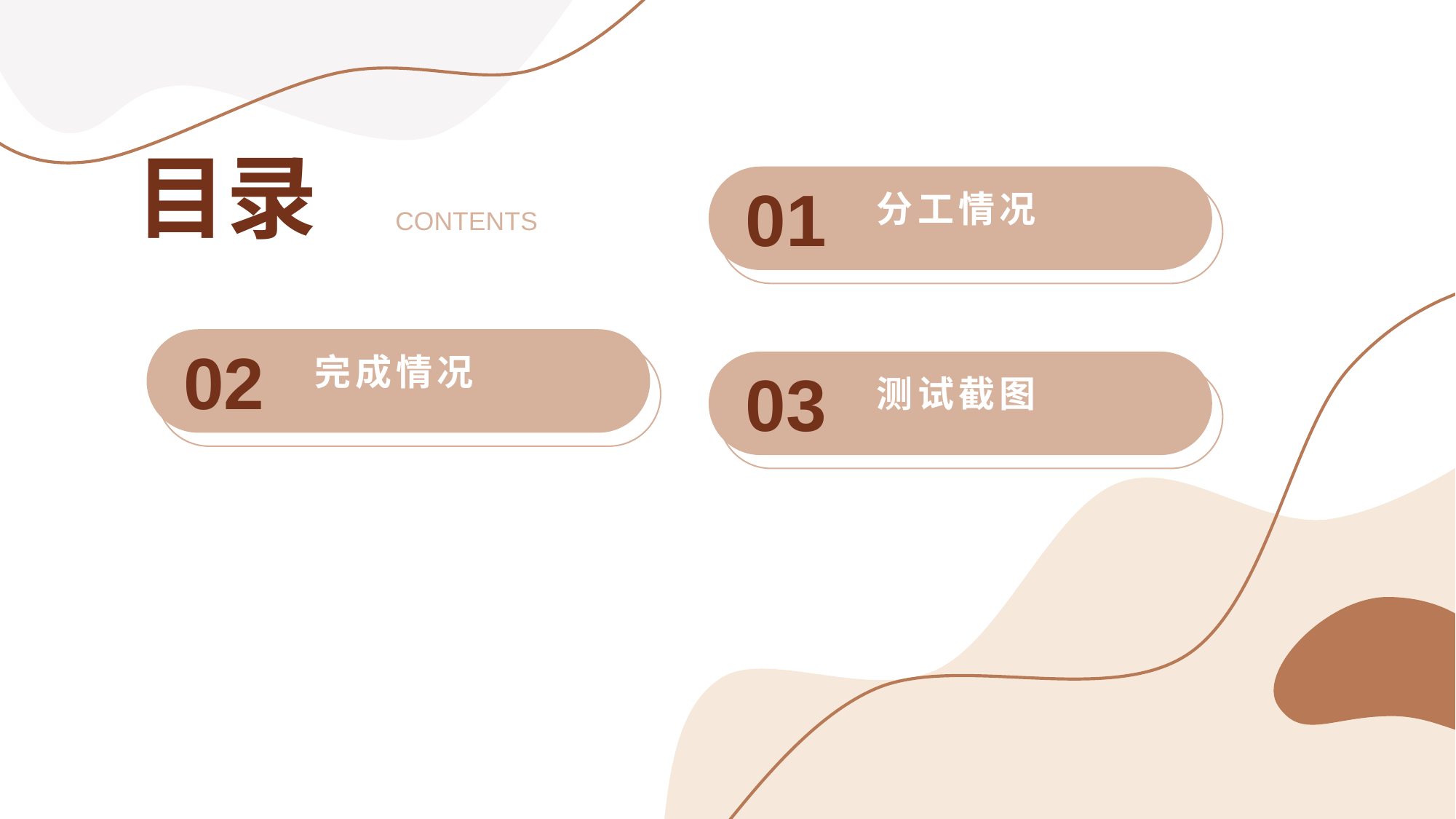

流体几何线条莫兰迪风总结汇报商务通用ppt模板

目录

01

分工情况
CONTENTS

02

完成情况

03

测试截图

Click Here To Add Title Text